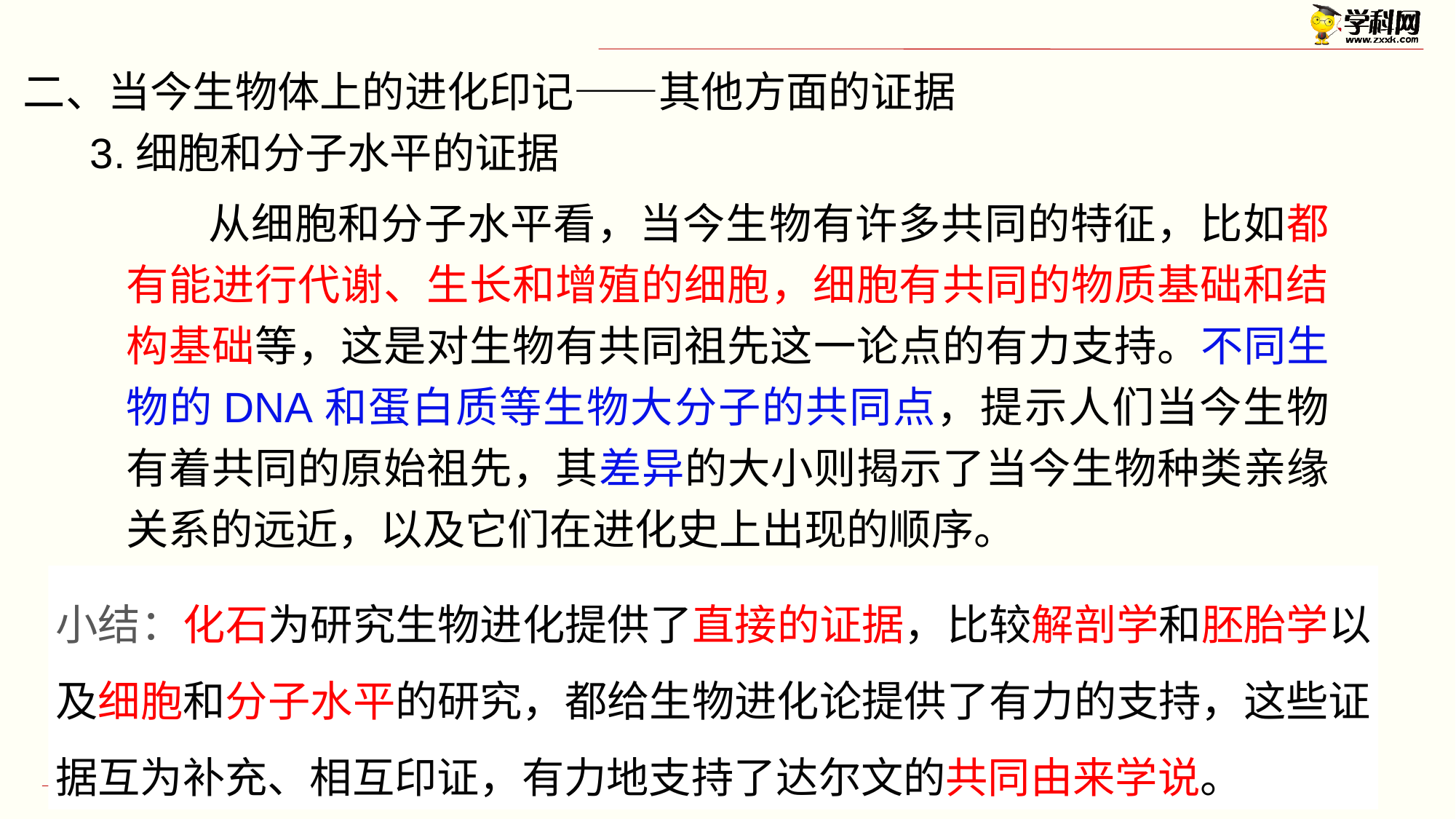

二、当今生物体上的进化印记——其他方面的证据
3.细胞和分子水平的证据
       从细胞和分子水平看，当今生物有许多共同的特征，比如都有能进行代谢、生长和增殖的细胞，细胞有共同的物质基础和结构基础等，这是对生物有共同祖先这一论点的有力支持。不同生物的DNA和蛋白质等生物大分子的共同点，提示人们当今生物有着共同的原始祖先，其差异的大小则揭示了当今生物种类亲缘关系的远近，以及它们在进化史上出现的顺序。
小结：化石为研究生物进化提供了直接的证据，比较解剖学和胚胎学以及细胞和分子水平的研究，都给生物进化论提供了有力的支持，这些证据互为补充、相互印证，有力地支持了达尔文的共同由来学说。